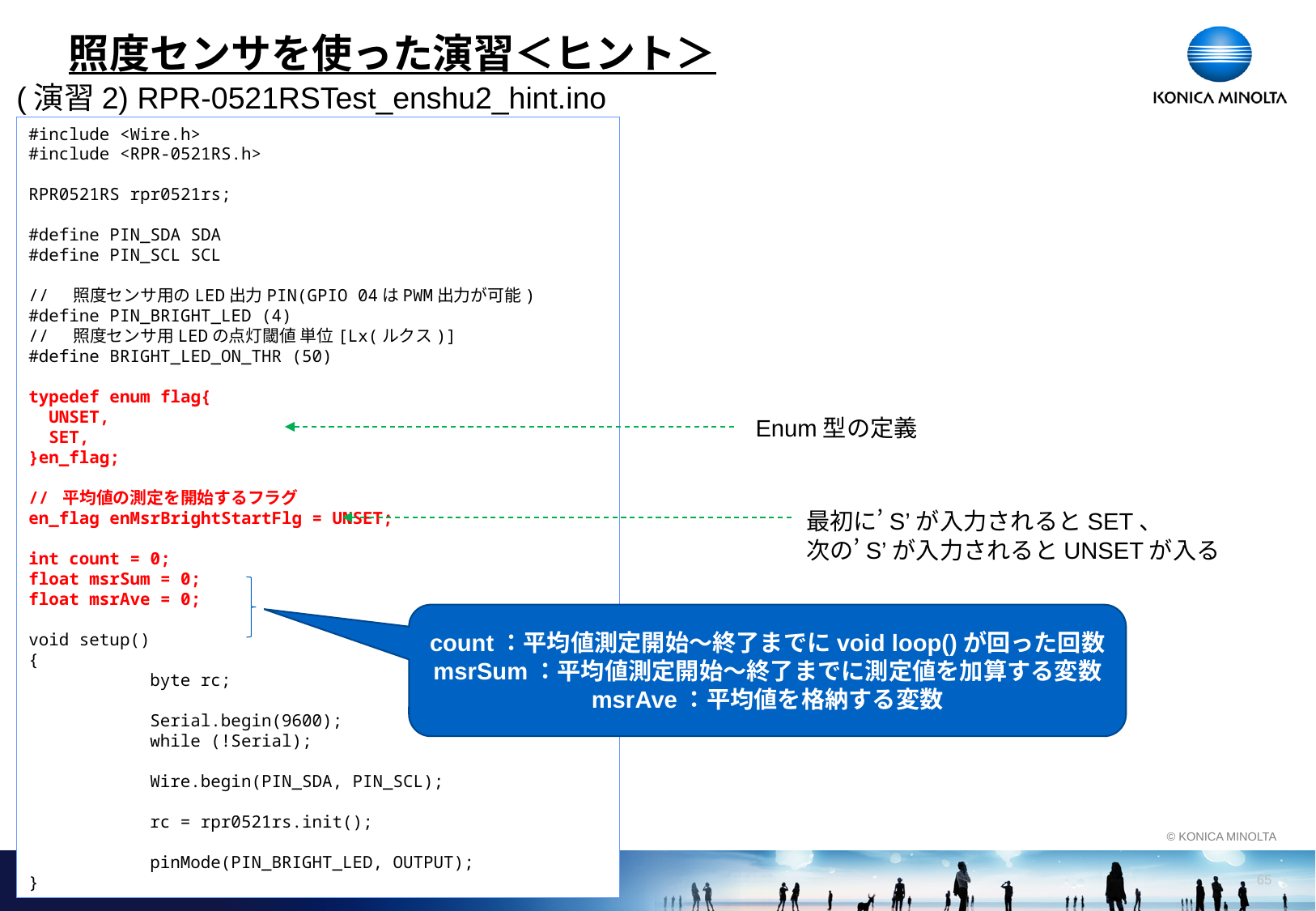

# 照度センサを使った演習＜ヒント＞
(演習2) RPR-0521RSTest_enshu2_hint.ino

#include <Wire.h>
#include <RPR-0521RS.h>

RPR0521RS rpr0521rs;

#define PIN_SDA SDA
#define PIN_SCL SCL

//  照度センサ用のLED出力PIN(GPIO 04はPWM出力が可能)
#define PIN_BRIGHT_LED (4)
//  照度センサ用LEDの点灯閾値 単位[Lx(ルクス)]
#define BRIGHT_LED_ON_THR (50)

typedef enum flag{
  UNSET,
  SET,
}en_flag;

// 平均値の測定を開始するフラグ
en_flag enMsrBrightStartFlg = UNSET;

int count = 0;
float msrSum = 0;
float msrAve = 0;

void setup()
{
	byte rc;

	Serial.begin(9600);
	while (!Serial);

	Wire.begin(PIN_SDA, PIN_SCL);

	rc = rpr0521rs.init();

  	pinMode(PIN_BRIGHT_LED, OUTPUT);
}
Enum型の定義
最初に’S’が入力されるとSET、
次の’S’が入力されるとUNSETが入る

count：平均値測定開始～終了までにvoid loop()が回った回数
msrSum：平均値測定開始～終了までに測定値を加算する変数
msrAve：平均値を格納する変数
65